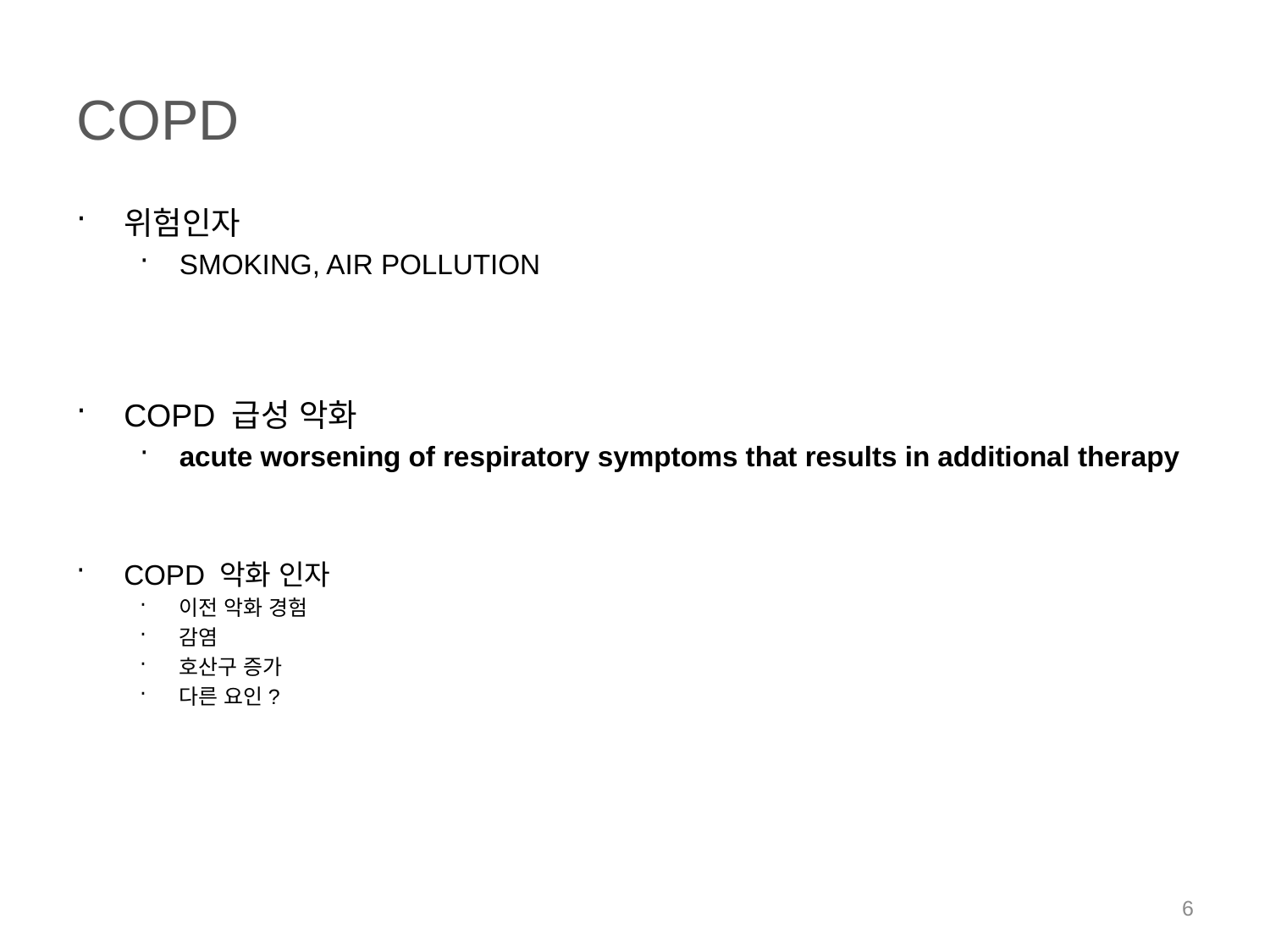

# COPD
위험인자
SMOKING, AIR POLLUTION

COPD 급성 악화
acute worsening of respiratory symptoms that results in additional therapy

COPD 악화 인자
이전 악화 경험
감염
호산구 증가
다른 요인?

6